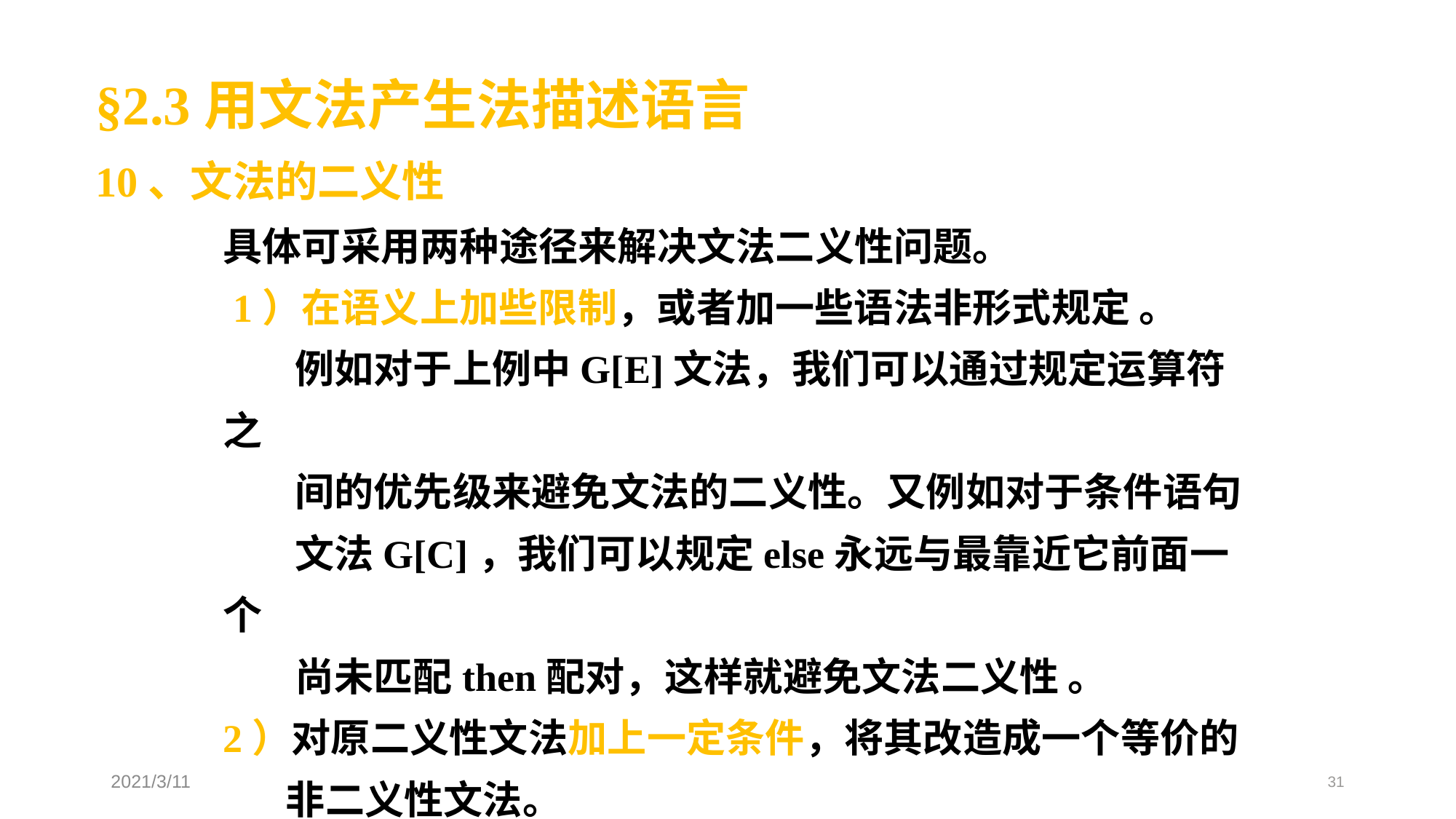

§2.3用文法产生法描述语言
10、文法的二义性
具体可采用两种途径来解决文法二义性问题。
 1）在语义上加些限制，或者加一些语法非形式规定 。
       例如对于上例中G[E]文法，我们可以通过规定运算符之
       间的优先级来避免文法的二义性。又例如对于条件语句
       文法G[C]，我们可以规定else永远与最靠近它前面一个
       尚未匹配then配对，这样就避免文法二义性 。
2）对原二义性文法加上一定条件，将其改造成一个等价的
      非二义性文法。
2021/3/11
31